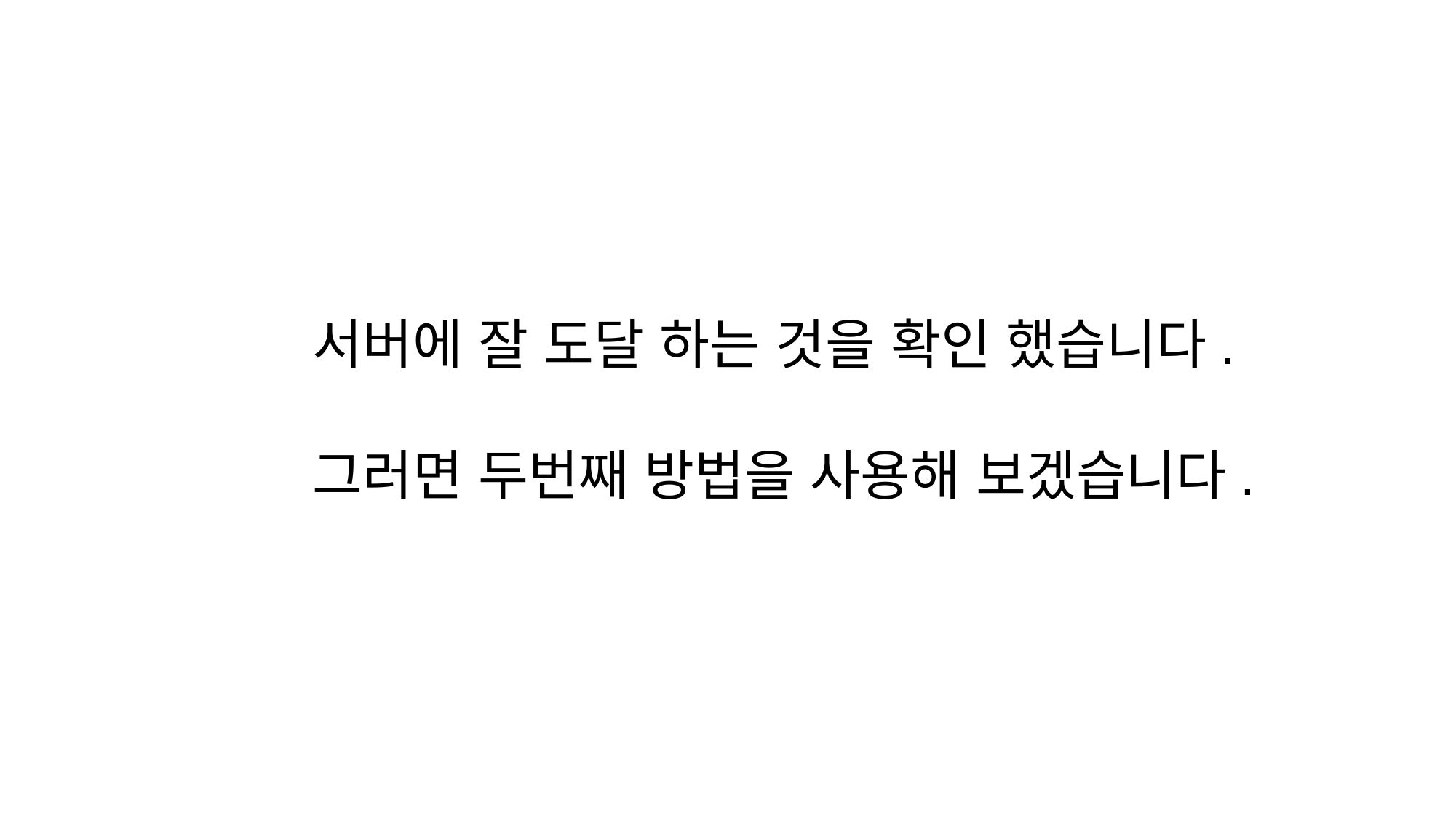

서버에 잘 도달 하는 것을 확인 했습니다.

그러면 두번째 방법을 사용해 보겠습니다.